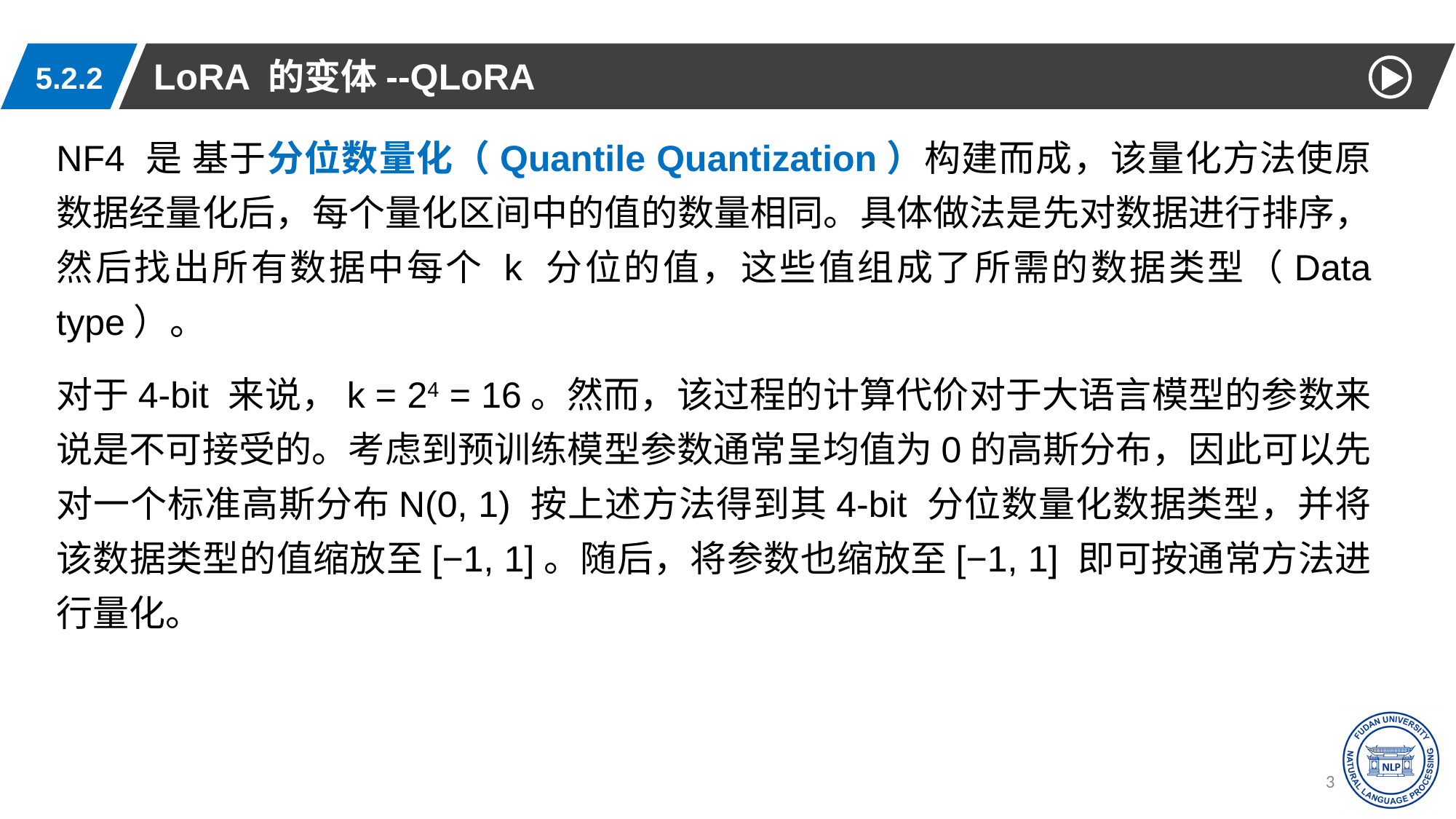

LoRA 的变体--QLoRA
5.2.2

NF4 是 基于分位数量化（Quantile Quantization）构建而成，该量化方法使原数据经量化后，每个量化区间中的值的数量相同。具体做法是先对数据进行排序，然后找出所有数据中每个 k 分位的值，这些值组成了所需的数据类型（Data type）。
对于4-bit 来说，k = 24 = 16。然而，该过程的计算代价对于大语言模型的参数来说是不可接受的。考虑到预训练模型参数通常呈均值为0的高斯分布，因此可以先对一个标准高斯分布N(0, 1) 按上述方法得到其4-bit 分位数量化数据类型，并将该数据类型的值缩放至[−1, 1]。随后，将参数也缩放至[−1, 1] 即可按通常方法进行量化。
38